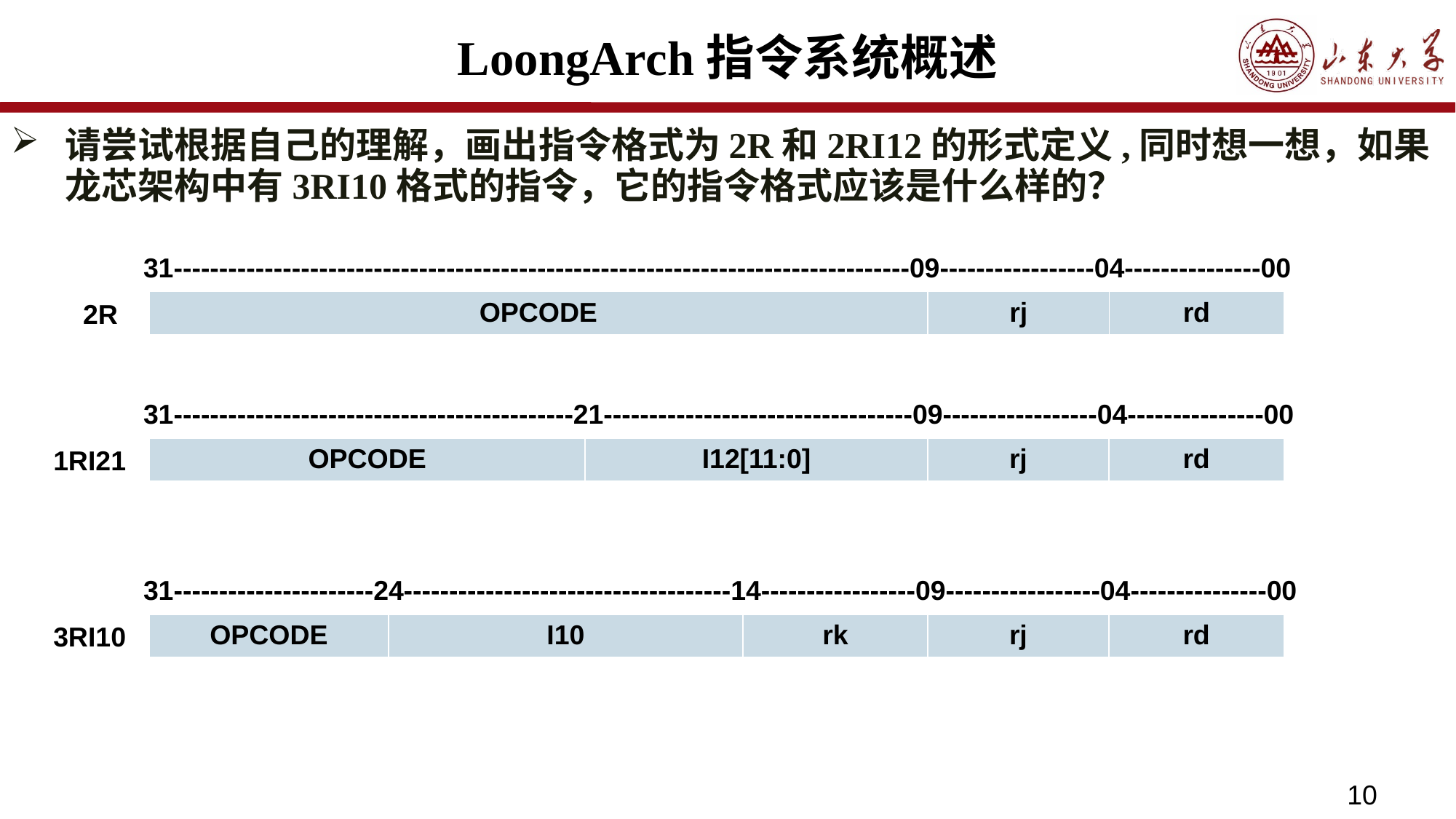

# LoongArch指令系统概述
请尝试根据自己的理解，画出指令格式为2R和2RI12的形式定义,同时想一想，如果龙芯架构中有3RI10格式的指令，它的指令格式应该是什么样的？
| 31---------------------------------------------------------------------------------09-----------------04---------------00 |
| --- |
2R
| OPCODE | rj | rd |
| --- | --- | --- |
| 31--------------------------------------------21----------------------------------09-----------------04---------------00 |
| --- |
1RI21
| OPCODE | I12[11:0] | rj | rd |
| --- | --- | --- | --- |
| 31----------------------24------------------------------------14-----------------09-----------------04---------------00 |
| --- |
3RI10
| OPCODE | I10 | rk | rj | rd |
| --- | --- | --- | --- | --- |
10